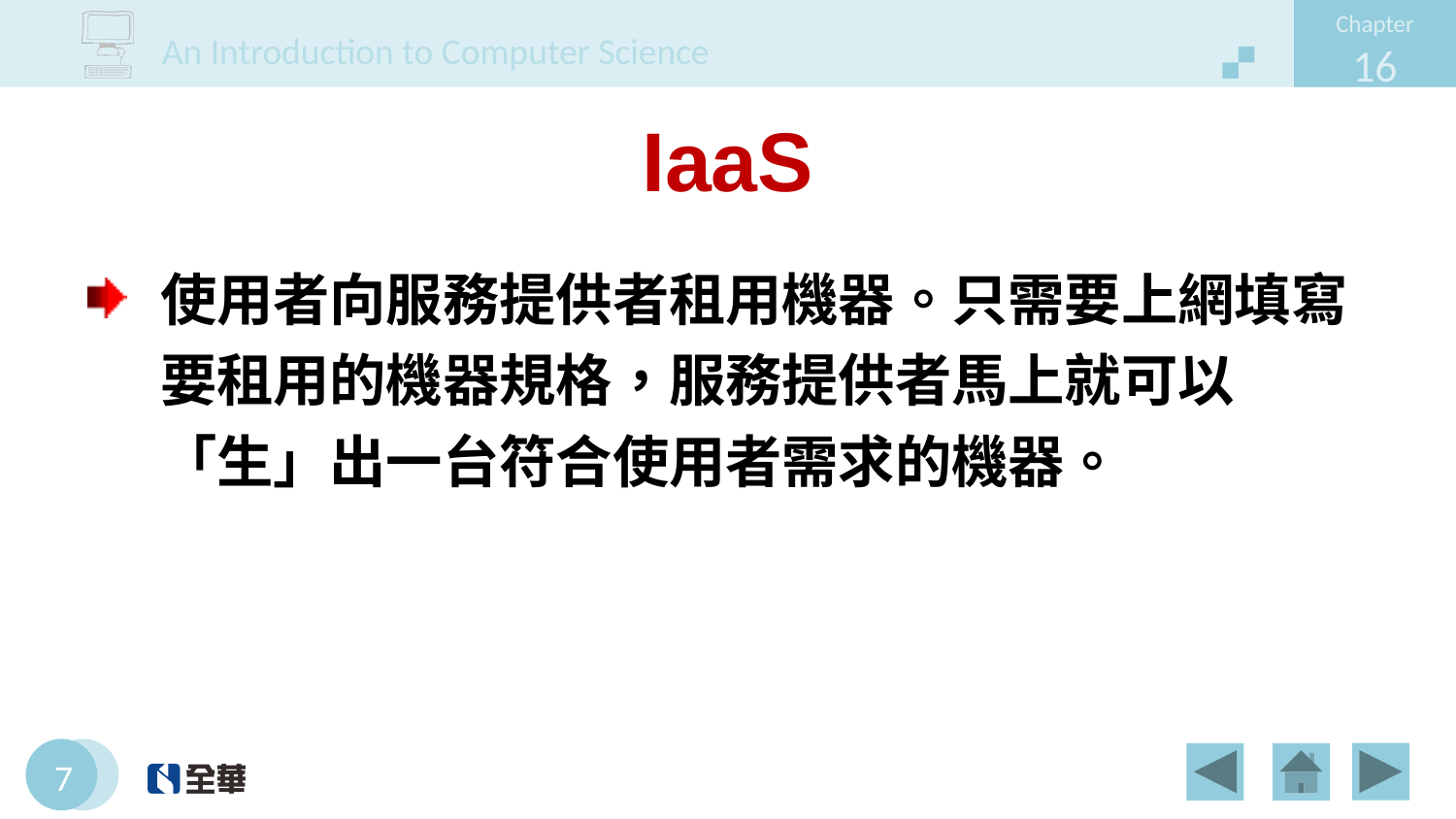

# IaaS
使用者向服務提供者租用機器。只需要上網填寫要租用的機器規格，服務提供者馬上就可以「生」出一台符合使用者需求的機器。